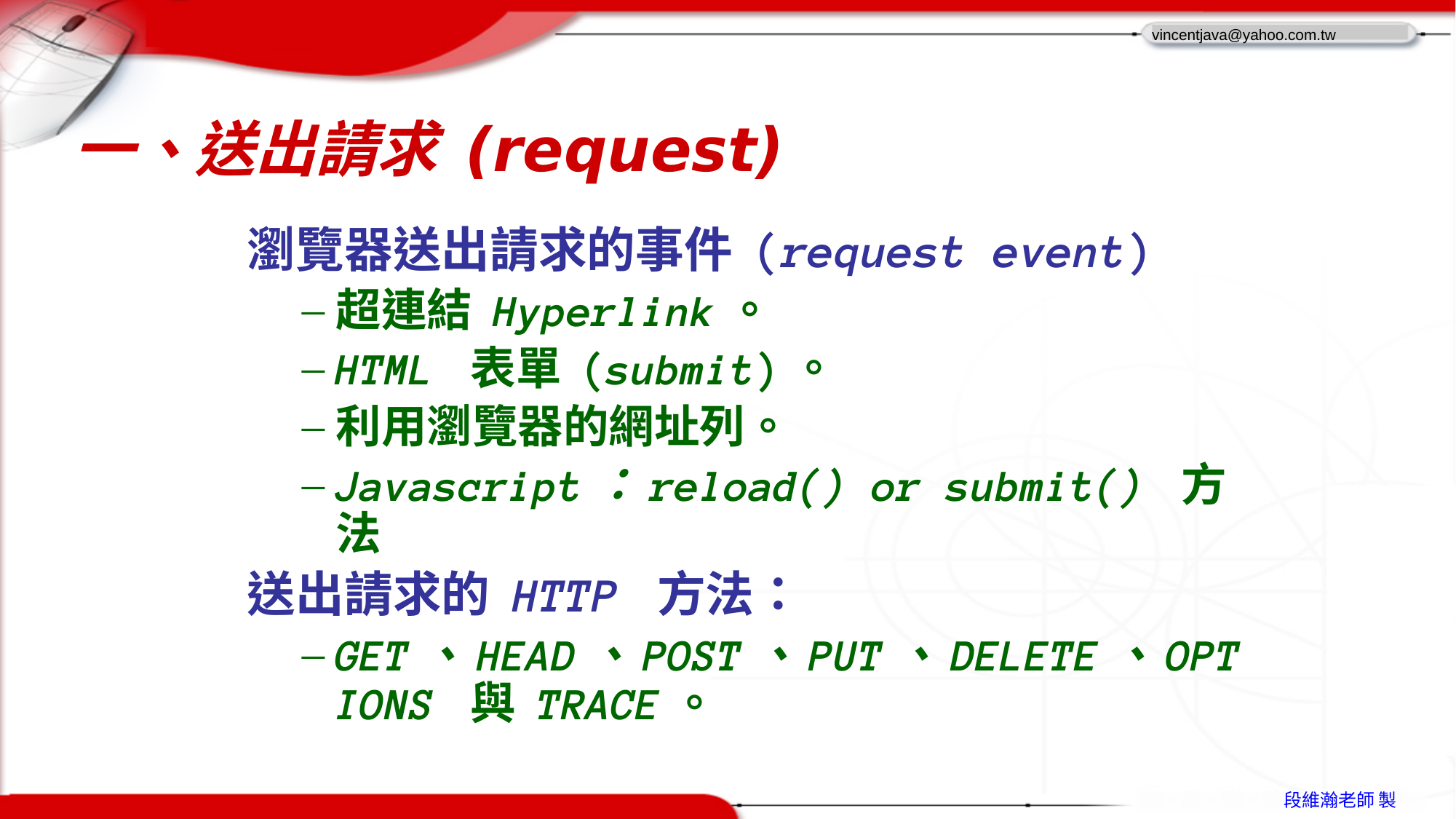

# 一、送出請求 (request)
瀏覽器送出請求的事件 (request event)
超連結 Hyperlink。
HTML 表單 (submit)。
利用瀏覽器的網址列。
Javascript：reload() or submit() 方法
送出請求的 HTTP 方法：
GET、HEAD、POST、PUT、DELETE、OPTIONS 與 TRACE。